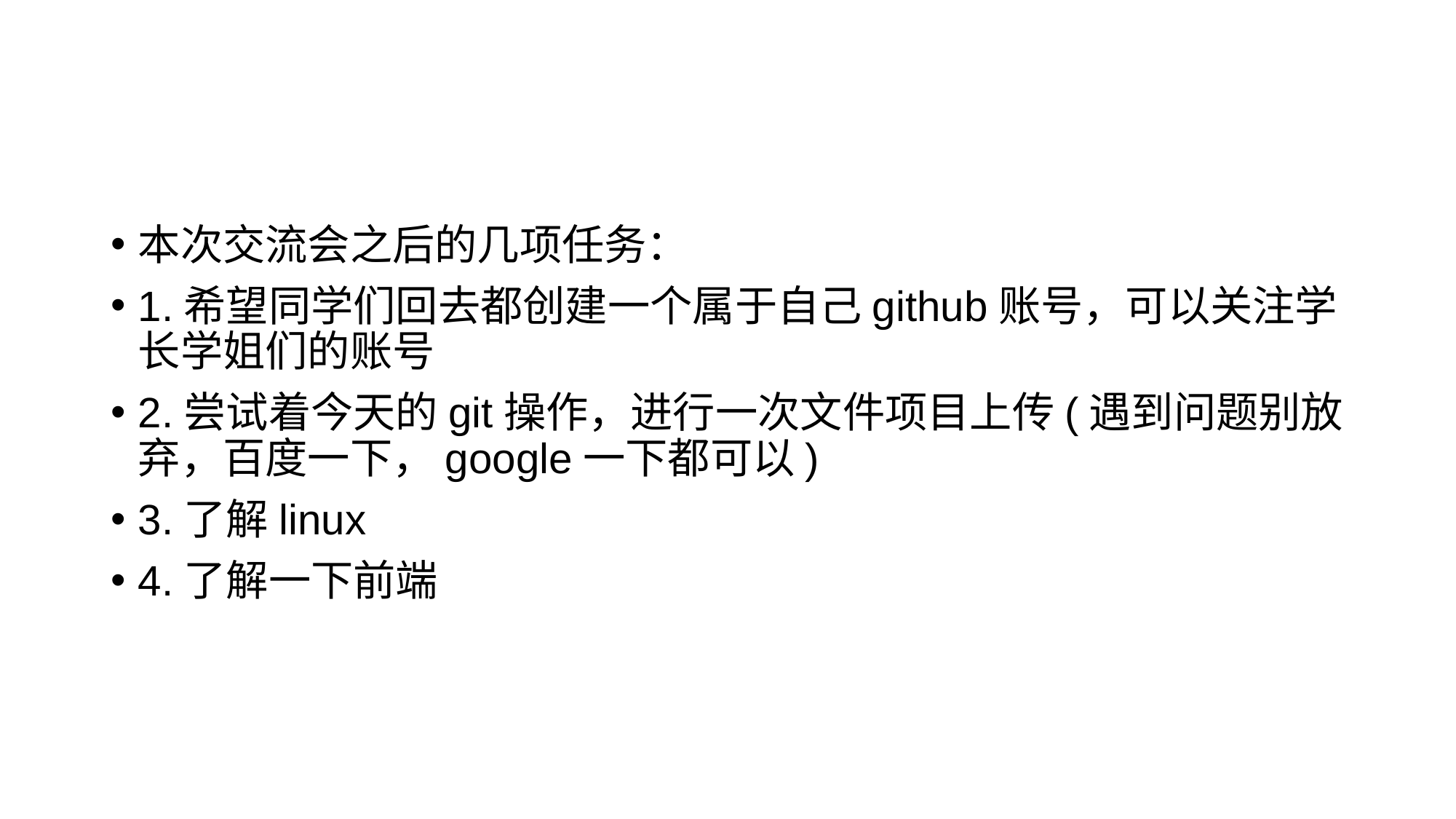

本次交流会之后的几项任务：
1.希望同学们回去都创建一个属于自己github账号，可以关注学长学姐们的账号
2.尝试着今天的git操作，进行一次文件项目上传(遇到问题别放弃，百度一下，google一下都可以)
3.了解linux
4.了解一下前端